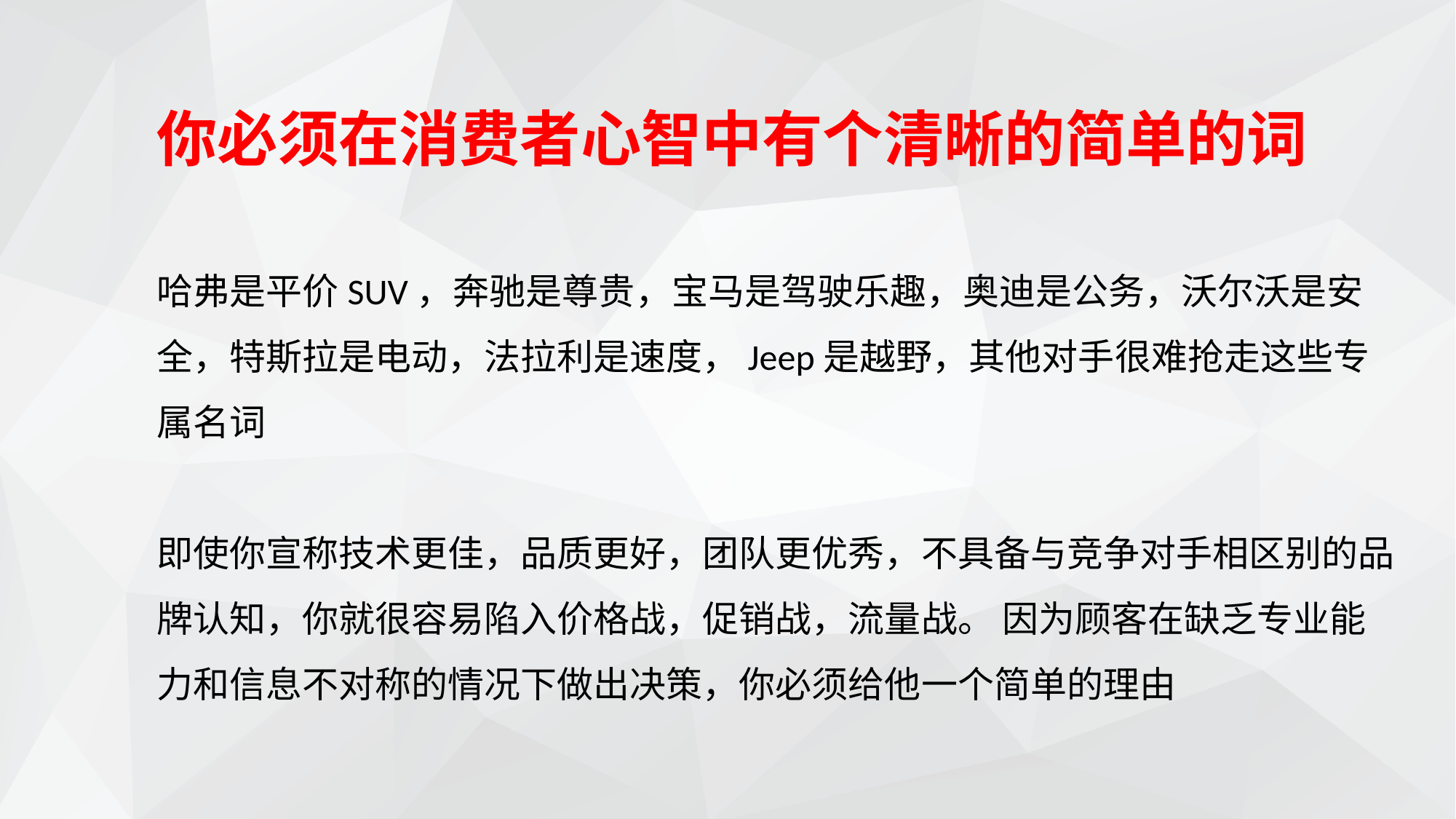

你必须在消费者心智中有个清晰的简单的词

哈弗是平价SUV，奔驰是尊贵，宝马是驾驶乐趣，奥迪是公务，沃尔沃是安全，特斯拉是电动，法拉利是速度，Jeep是越野，其他对手很难抢走这些专属名词

即使你宣称技术更佳，品质更好，团队更优秀，不具备与竞争对手相区别的品牌认知，你就很容易陷入价格战，促销战，流量战。 因为顾客在缺乏专业能力和信息不对称的情况下做出决策，你必须给他一个简单的理由